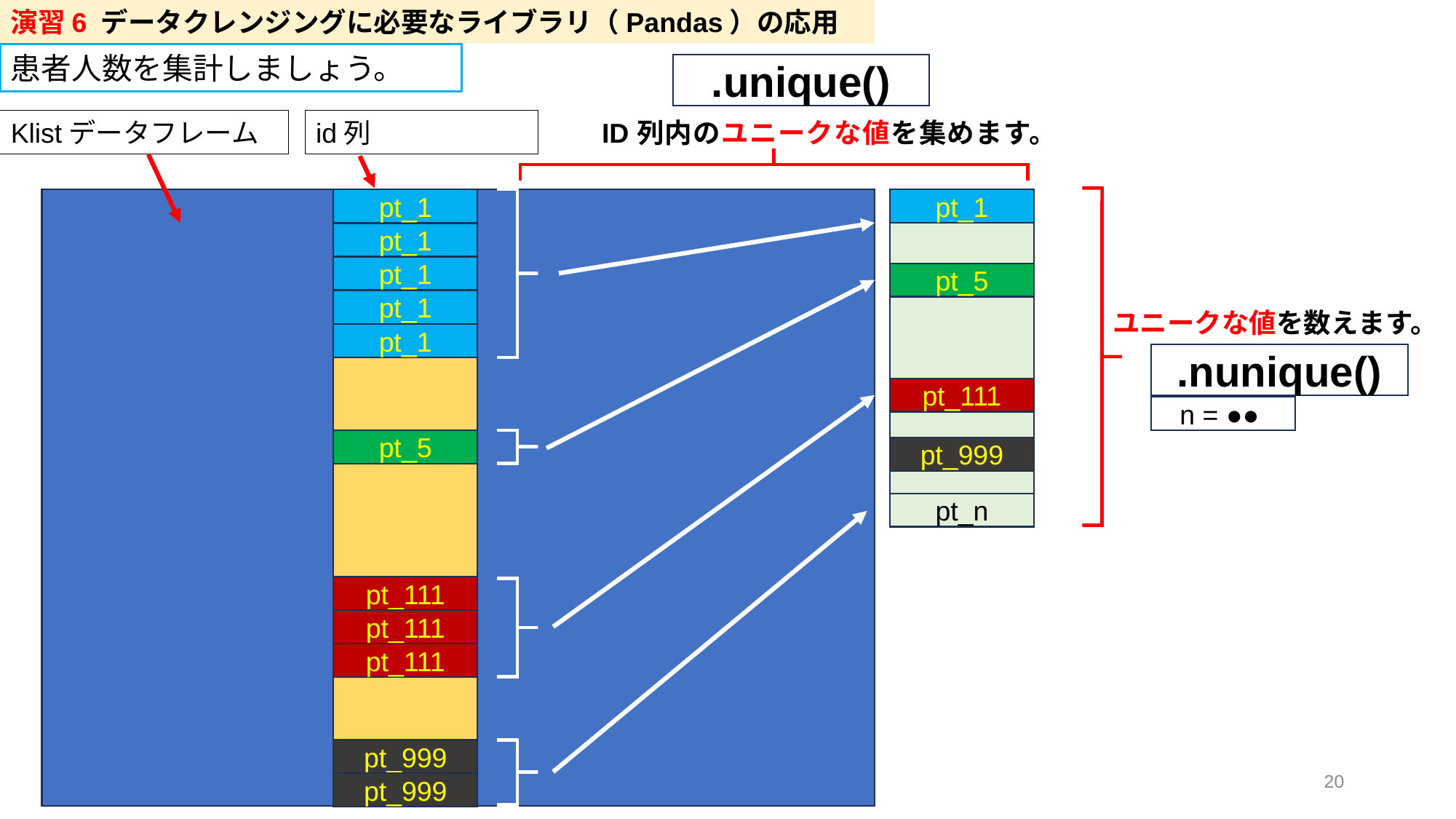

演習6 データクレンジングに必要なライブラリ（Pandas）の応用

患者人数を集計しましょう。
.unique()
id列
ID列内のユニークな値を集めます。
Klistデータフレーム

pt_1

pt_1
pt_1
pt_1
pt_5
pt_1
ユニークな値を数えます。
pt_1
.nunique()
pt_111
n = ●●
pt_5

pt_999
pt_n
pt_111

pt_111
pt_111
pt_999

20
pt_999